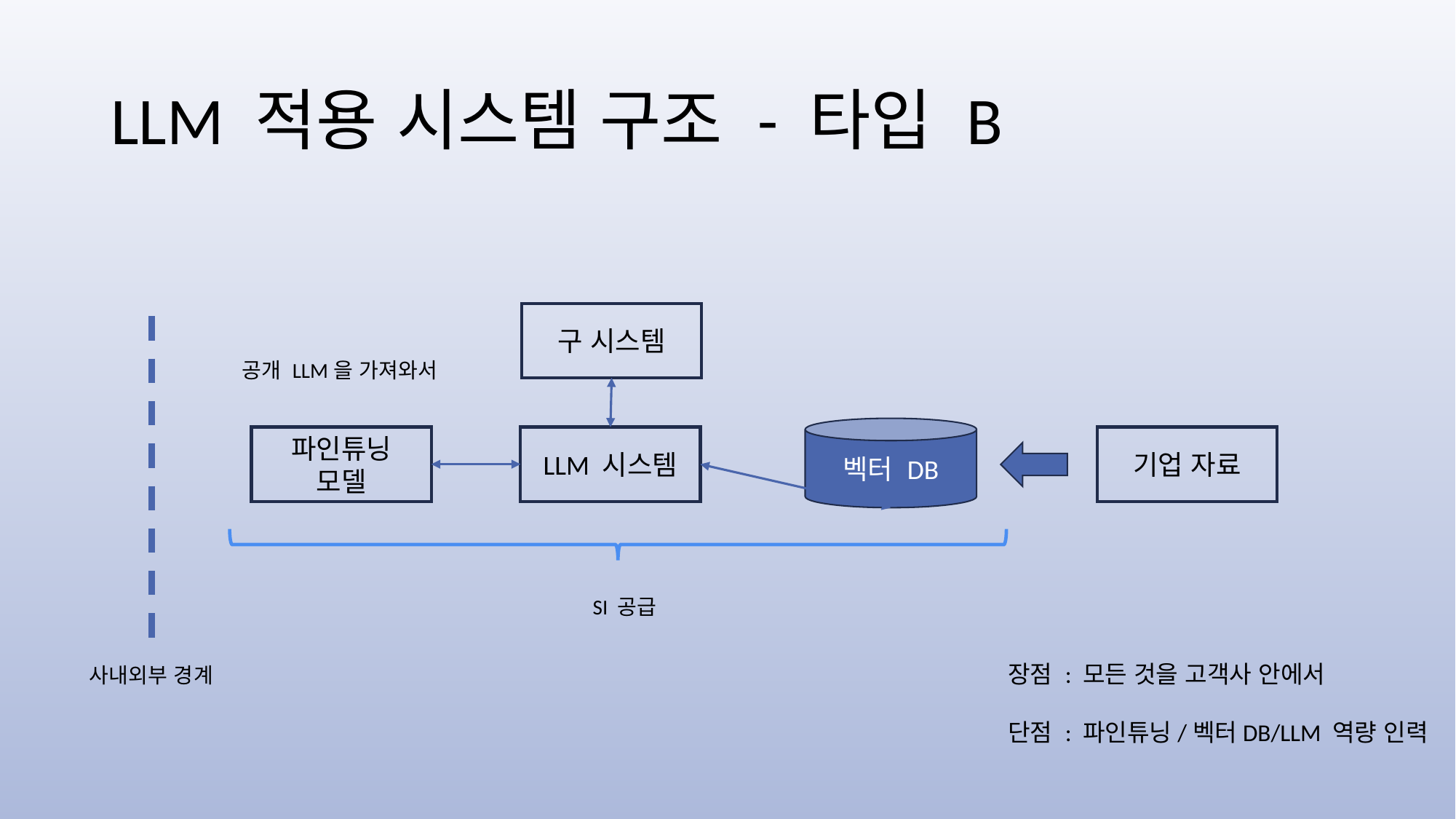

# LLM 적용 시스템 구조 - 타입 B

구 시스템
공개 LLM을 가져와서
벡터 DB
파인튜닝
모델
LLM 시스템
기업 자료

SI 공급
장점 : 모든 것을 고객사 안에서

단점 : 파인튜닝/벡터DB/LLM 역량 인력
사내외부 경계